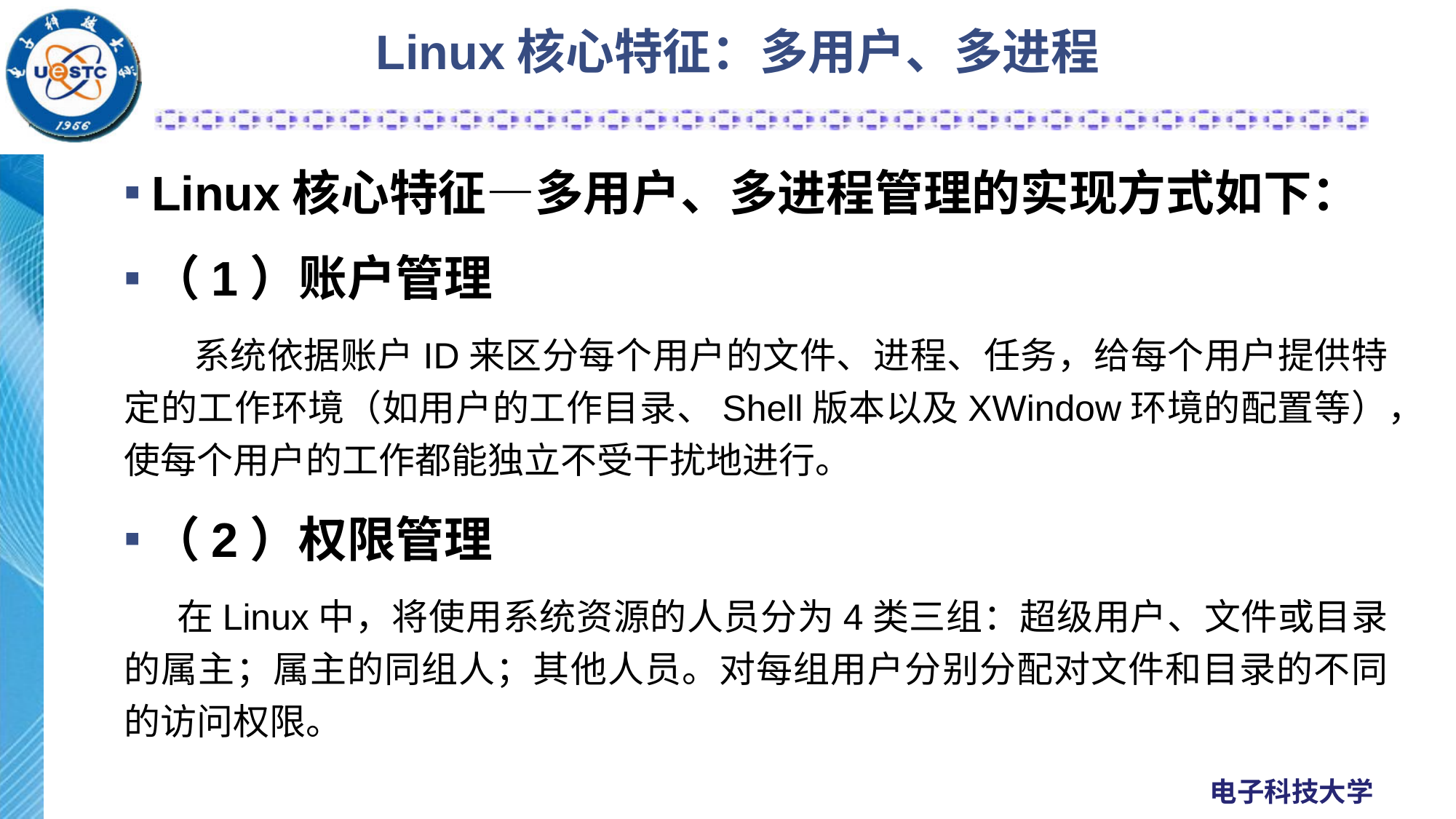

# Linux核心特征：多用户、多进程
Linux核心特征—多用户、多进程管理的实现方式如下：
（1）账户管理
       系统依据账户ID来区分每个用户的文件、进程、任务，给每个用户提供特定的工作环境（如用户的工作目录、Shell版本以及XWindow环境的配置等），使每个用户的工作都能独立不受干扰地进行。
（2）权限管理
     在Linux中，将使用系统资源的人员分为4类三组：超级用户、文件或目录的属主；属主的同组人；其他人员。对每组用户分别分配对文件和目录的不同的访问权限。